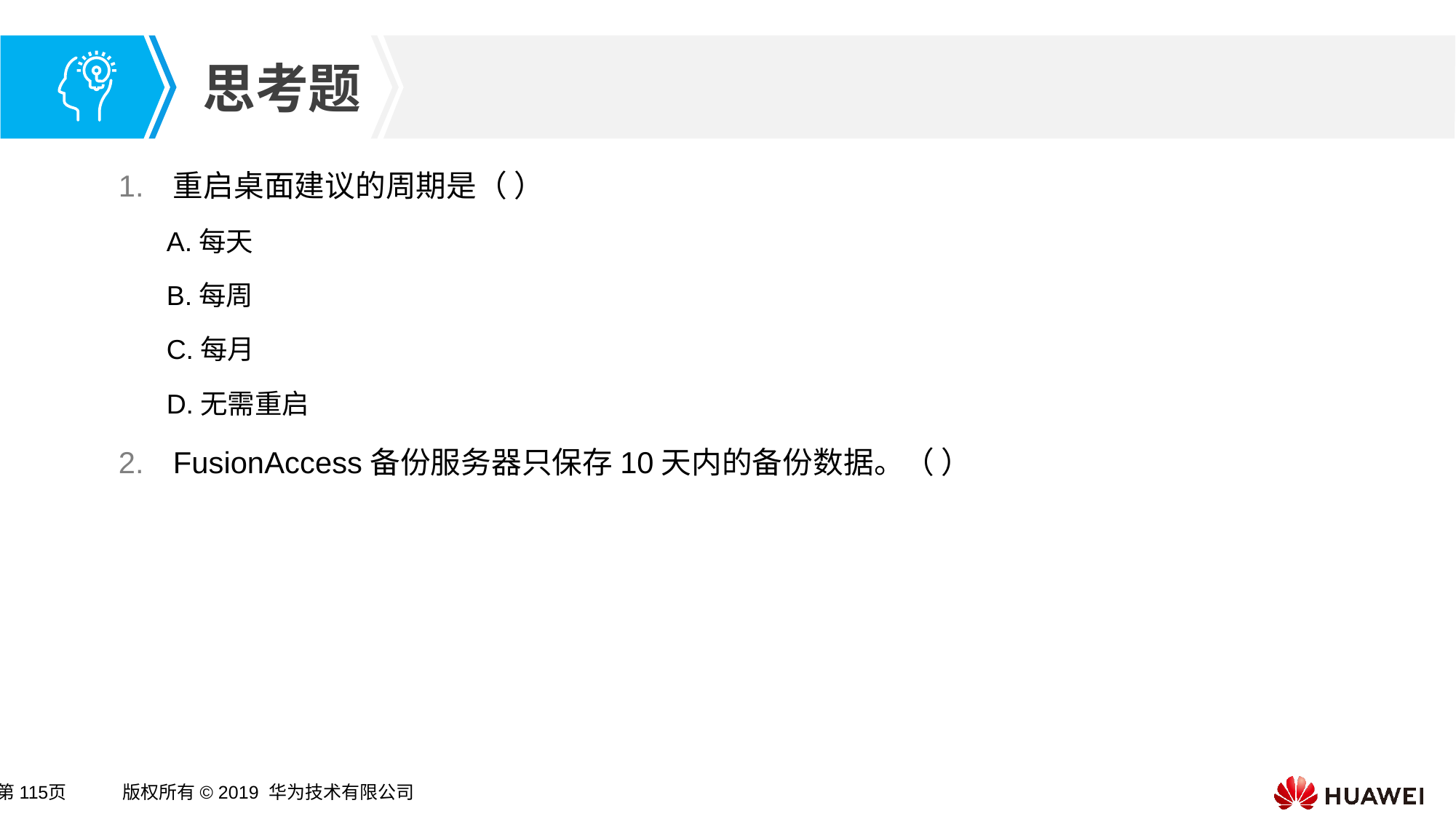

重启桌面建议的周期是（ ）
A.每天
B.每周
C.每月
D.无需重启
FusionAccess备份服务器只保存10天内的备份数据。（ ）